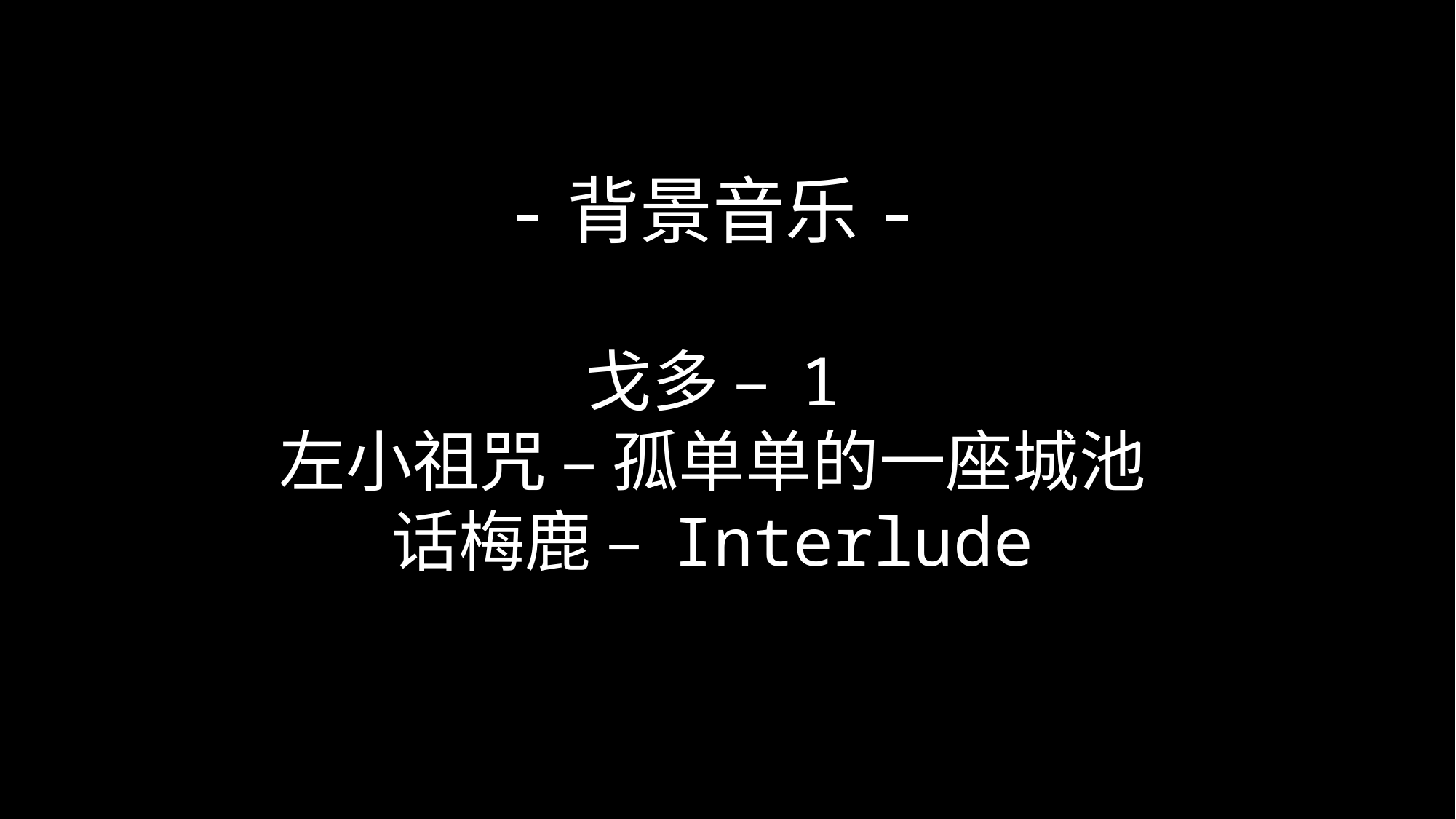

-背景音乐-

戈多 – 1
左小祖咒 – 孤单单的一座城池
话梅鹿 – Interlude